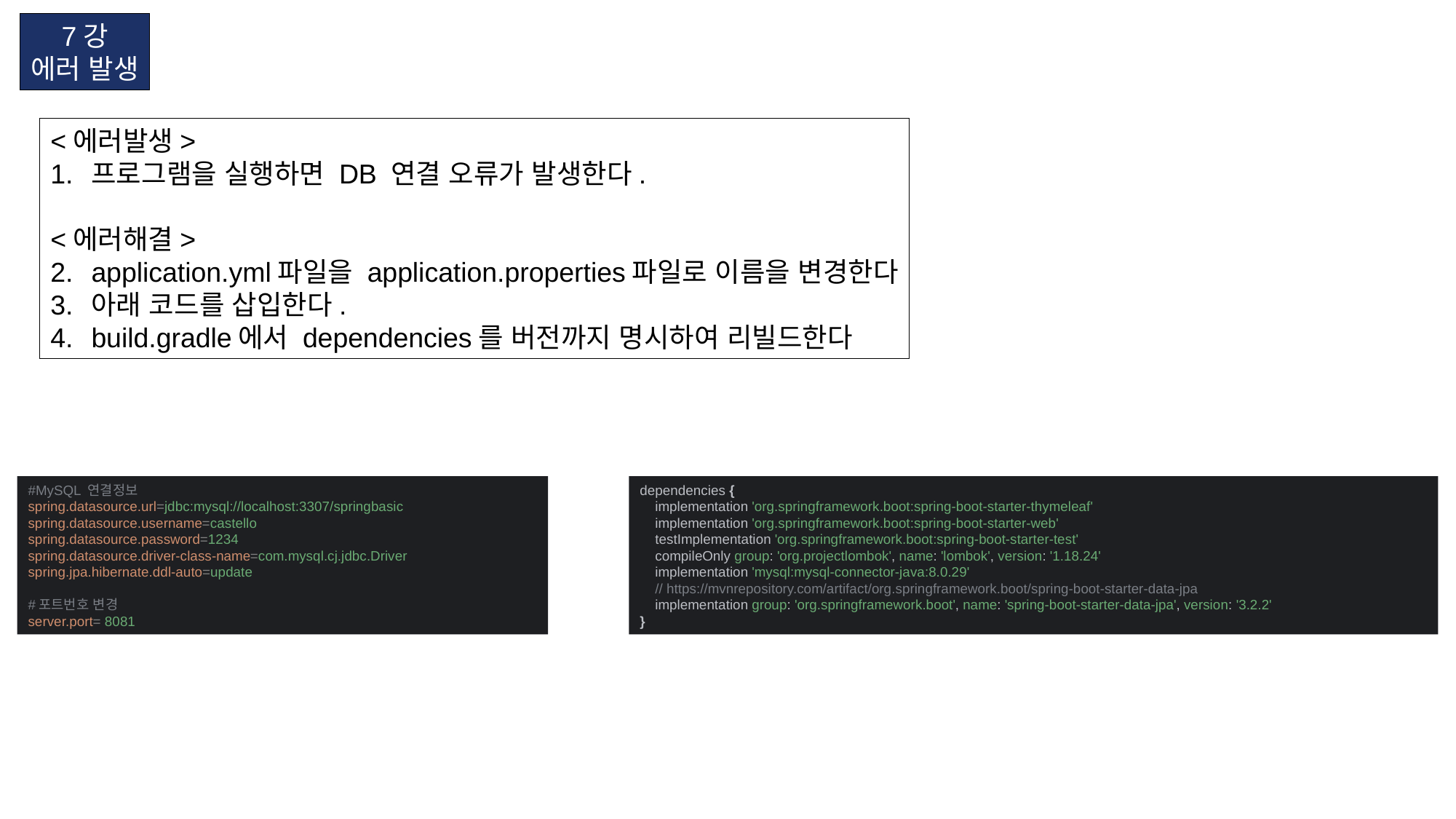

7강
에러 발생
<에러발생>
프로그램을 실행하면 DB 연결 오류가 발생한다.

<에러해결>
application.yml파일을 application.properties파일로 이름을 변경한다
아래 코드를 삽입한다.
build.gradle에서 dependencies를 버전까지 명시하여 리빌드한다
#MySQL 연결정보
spring.datasource.url=jdbc:mysql://localhost:3307/springbasic
spring.datasource.username=castello
spring.datasource.password=1234
spring.datasource.driver-class-name=com.mysql.cj.jdbc.Driver
spring.jpa.hibernate.ddl-auto=update
#포트번호 변경
server.port= 8081
dependencies {
    implementation 'org.springframework.boot:spring-boot-starter-thymeleaf'
    implementation 'org.springframework.boot:spring-boot-starter-web'
    testImplementation 'org.springframework.boot:spring-boot-starter-test'
    compileOnly group: 'org.projectlombok', name: 'lombok', version: '1.18.24'
    implementation 'mysql:mysql-connector-java:8.0.29'
    // https://mvnrepository.com/artifact/org.springframework.boot/spring-boot-starter-data-jpa
    implementation group: 'org.springframework.boot', name: 'spring-boot-starter-data-jpa', version: '3.2.2'
}